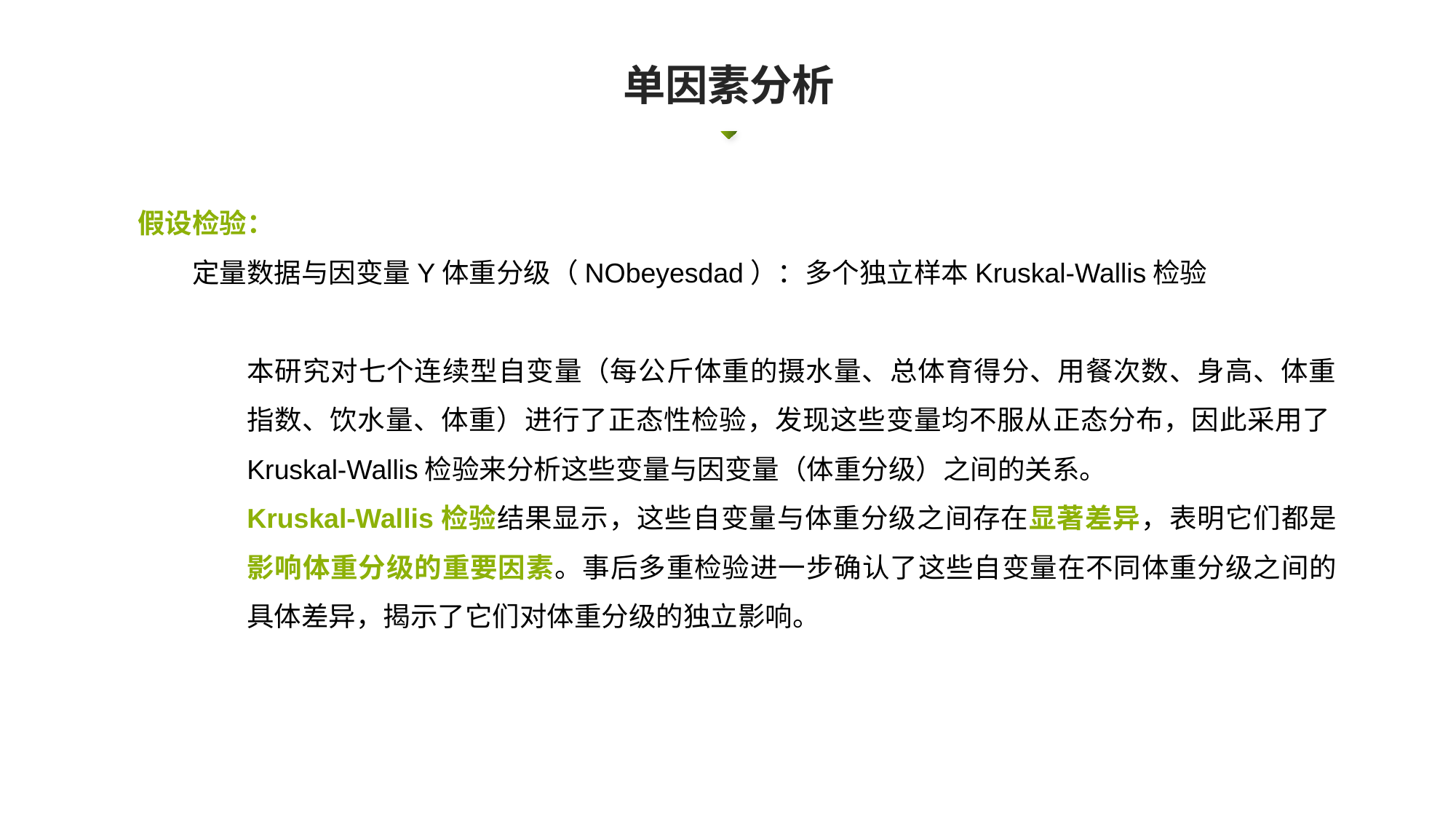

单因素分析

假设检验：
定量数据与因变量Y体重分级（NObeyesdad）：多个独立样本Kruskal-Wallis检验

本研究对七个连续型自变量（每公斤体重的摄水量、总体育得分、用餐次数、身高、体重指数、饮水量、体重）进行了正态性检验，发现这些变量均不服从正态分布，因此采用了Kruskal-Wallis检验来分析这些变量与因变量（体重分级）之间的关系。
Kruskal-Wallis检验结果显示，这些自变量与体重分级之间存在显著差异，表明它们都是影响体重分级的重要因素。事后多重检验进一步确认了这些自变量在不同体重分级之间的具体差异，揭示了它们对体重分级的独立影响。